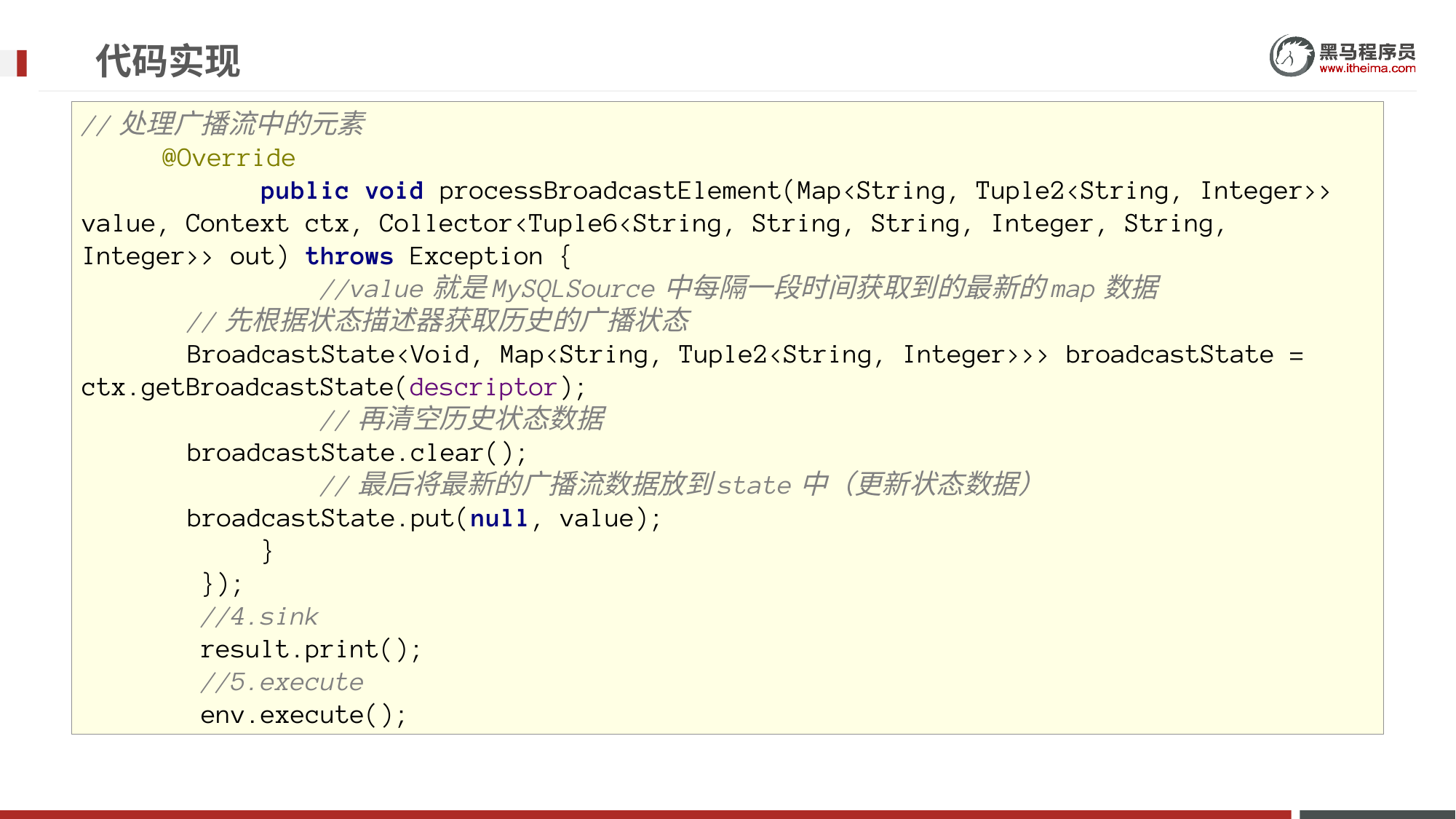

# 代码实现
//处理广播流中的元素
            @Override
            public void processBroadcastElement(Map<String, Tuple2<String, Integer>> value, Context ctx, Collector<Tuple6<String, String, String, Integer, String, Integer>> out) throws Exception {
                //value就是MySQLSource中每隔一段时间获取到的最新的map数据
                //先根据状态描述器获取历史的广播状态
                BroadcastState<Void, Map<String, Tuple2<String, Integer>>> broadcastState = ctx.getBroadcastState(descriptor);
                //再清空历史状态数据
                broadcastState.clear();
                //最后将最新的广播流数据放到state中（更新状态数据）
                broadcastState.put(null, value);
            }
        });
        //4.sink
        result.print();
        //5.execute
        env.execute();